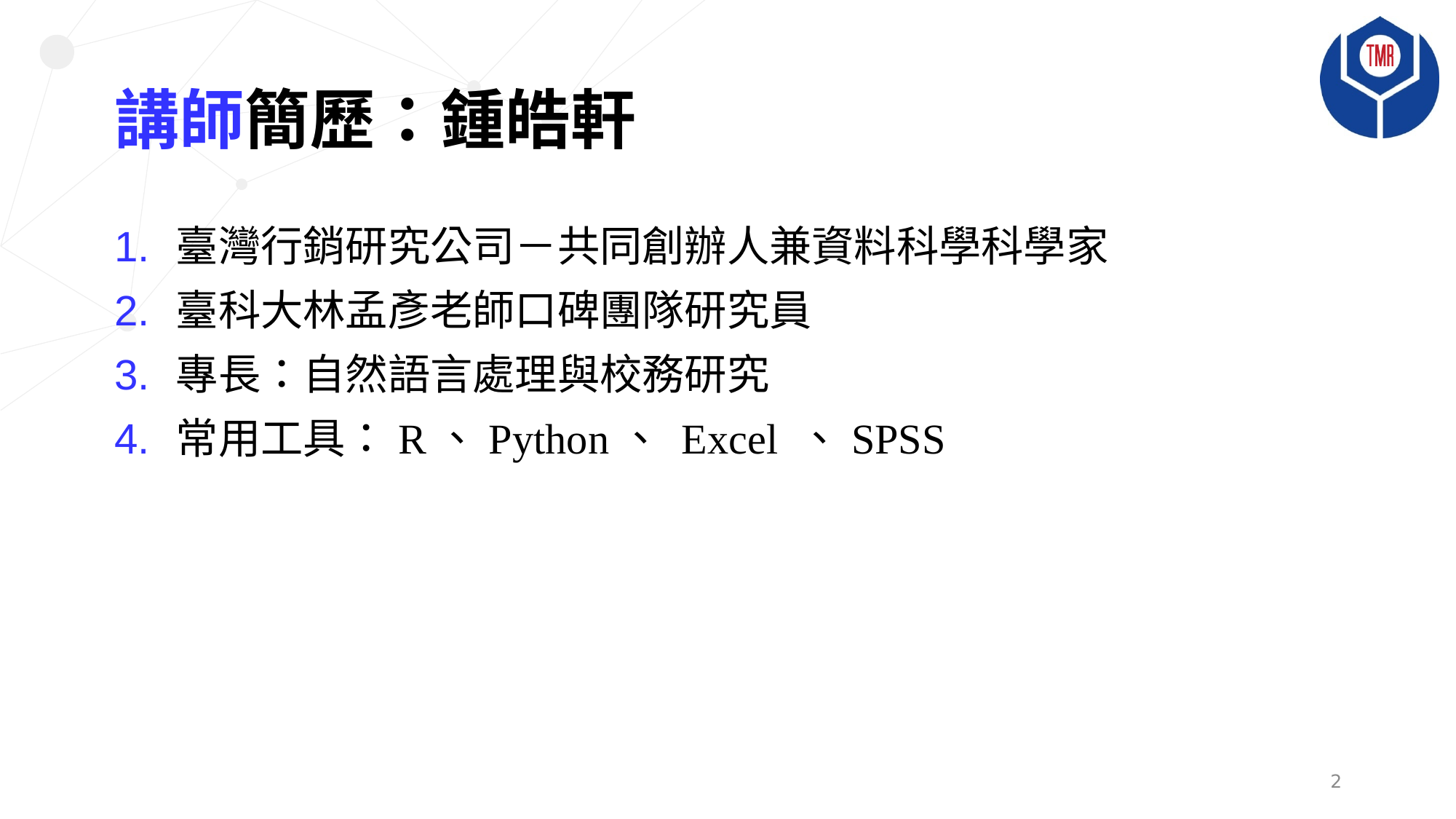

# 講師簡歷：鍾皓軒
臺灣行銷研究公司－共同創辦人兼資料科學科學家
臺科大林孟彥老師口碑團隊研究員
專長：自然語言處理與校務研究
常用工具：R、Python、 Excel 、SPSS
2